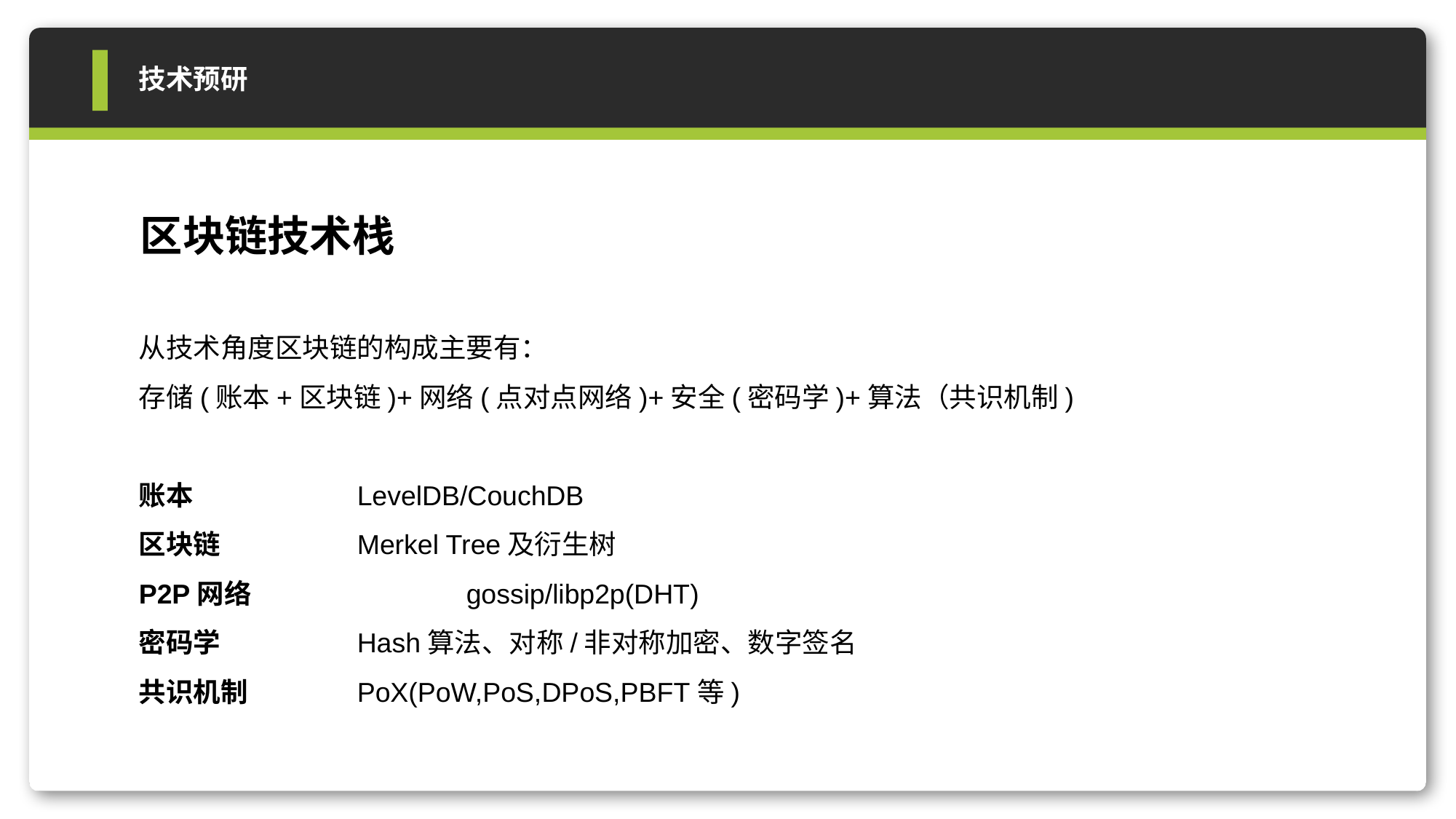

技术预研
区块链技术栈
从技术角度区块链的构成主要有：
存储(账本+区块链)+网络(点对点网络)+安全(密码学)+算法（共识机制)
账本		LevelDB/CouchDB
区块链		Merkel Tree及衍生树
P2P网络		gossip/libp2p(DHT)
密码学		Hash算法、对称/非对称加密、数字签名
共识机制	PoX(PoW,PoS,DPoS,PBFT等)